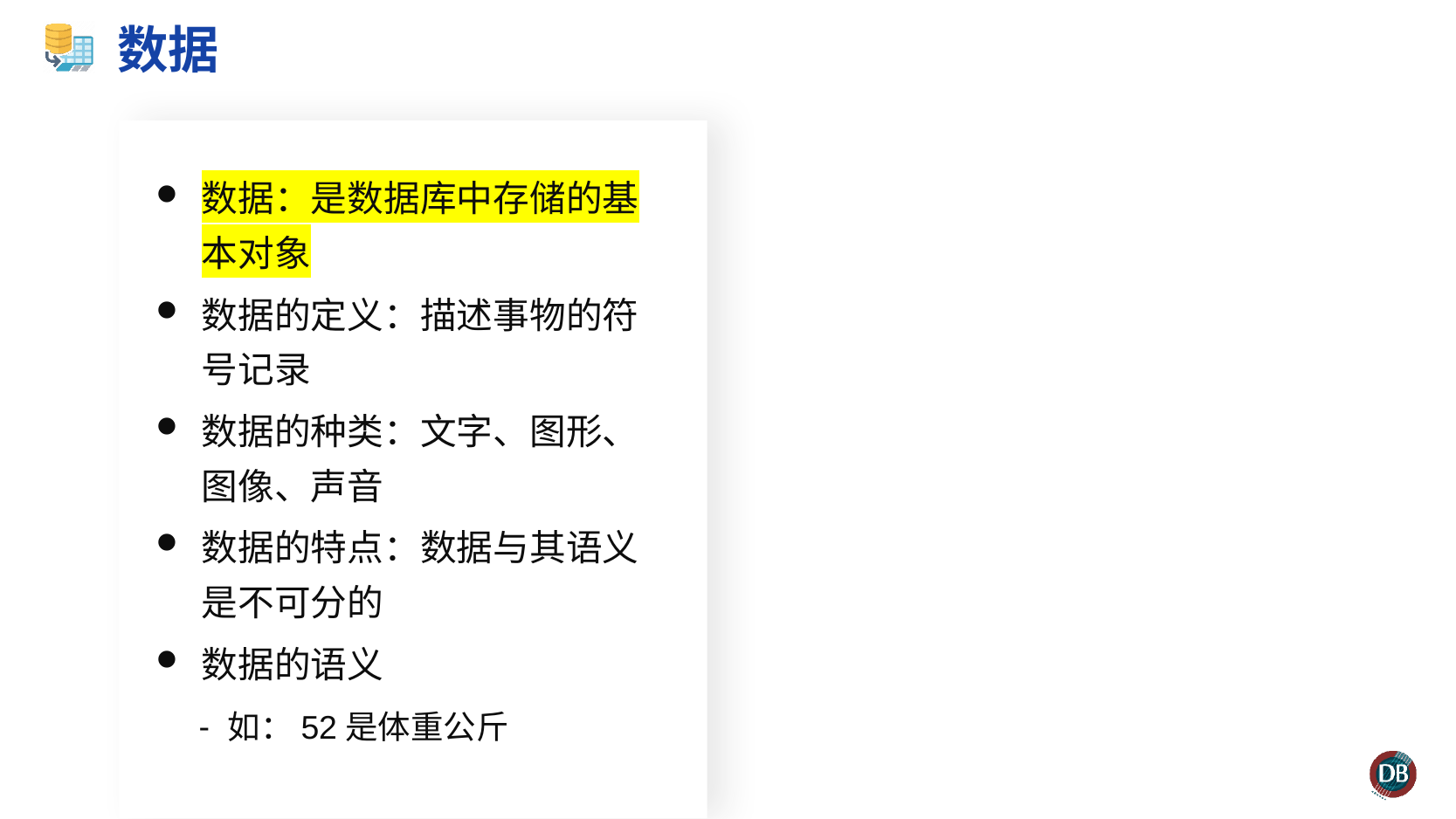

# 数据

数据：是数据库中存储的基本对象
数据的定义：描述事物的符号记录
数据的种类：文字、图形、图像、声音
数据的特点：数据与其语义是不可分的
数据的语义
如：52是体重公斤